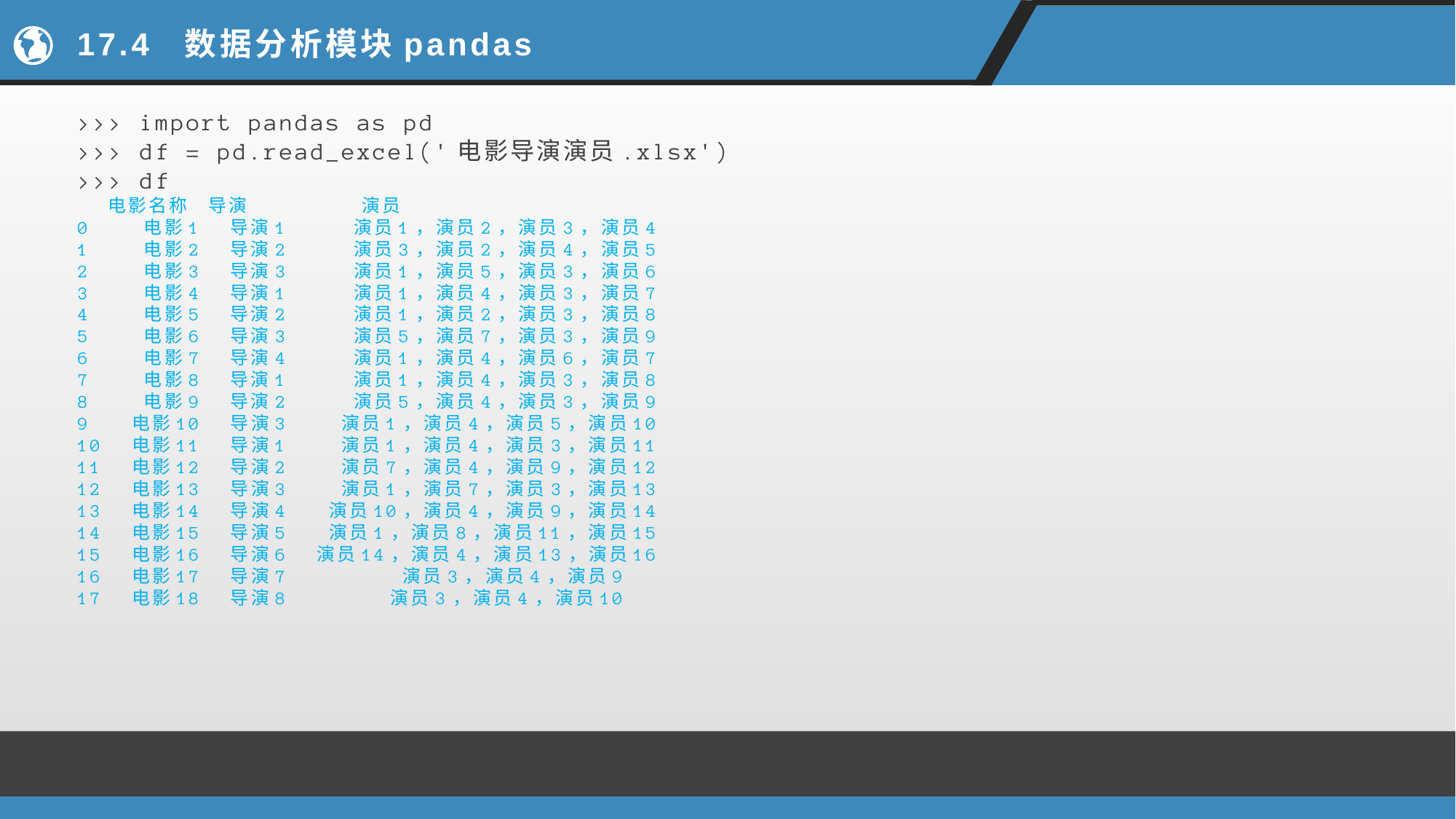

# 17.4  数据分析模块pandas

>>> import pandas as pd
>>> df = pd.read_excel('电影导演演员.xlsx')
>>> df
    电影名称   导演                  演员
0    电影1  导演1     演员1，演员2，演员3，演员4
1    电影2  导演2     演员3，演员2，演员4，演员5
2    电影3  导演3     演员1，演员5，演员3，演员6
3    电影4  导演1     演员1，演员4，演员3，演员7
4    电影5  导演2     演员1，演员2，演员3，演员8
5    电影6  导演3     演员5，演员7，演员3，演员9
6    电影7  导演4     演员1，演员4，演员6，演员7
7    电影8  导演1     演员1，演员4，演员3，演员8
8    电影9  导演2     演员5，演员4，演员3，演员9
9   电影10  导演3    演员1，演员4，演员5，演员10
10  电影11  导演1    演员1，演员4，演员3，演员11
11  电影12  导演2    演员7，演员4，演员9，演员12
12  电影13  导演3    演员1，演员7，演员3，演员13
13  电影14  导演4   演员10，演员4，演员9，演员14
14  电影15  导演5   演员1，演员8，演员11，演员15
15  电影16  导演6  演员14，演员4，演员13，演员16
16  电影17  导演7         演员3，演员4，演员9
17  电影18  导演8        演员3，演员4，演员10